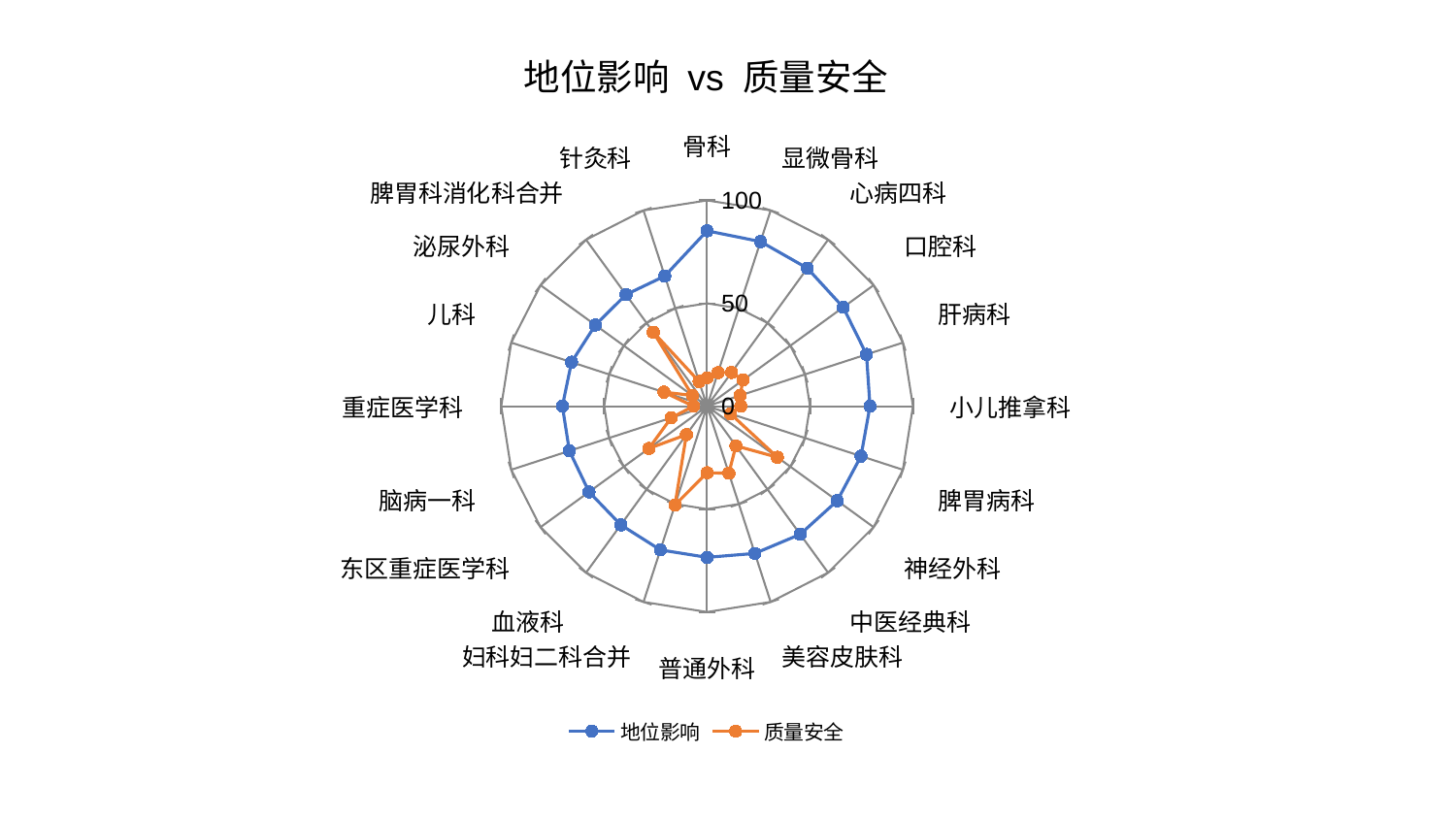

### Chart: 地位影响 vs 质量安全

| Category | 地位影响 | 质量安全 |
|---|---|---|
| 骨科 | 85.19807566870371 | 13.801289486162043 |
| 显微骨科 | 84.07031621457868 | 17.165156467063603 |
| 心病四科 | 82.88167422189697 | 20.269643414122772 |
| 口腔科 | 81.7431240651916 | 21.627976464586247 |
| 肝病科 | 81.41898897277402 | 16.82195071427524 |
| 小儿推拿科 | 79.12630113819883 | 16.37983344585154 |
| 脾胃病科 | 78.60125541657554 | 11.95235514547007 |
| 神经外科 | 78.16723954000999 | 42.219233939355895 |
| 中医经典科 | 76.96095706287208 | 23.816273822459845 |
| 美容皮肤科 | 75.21333782022373 | 34.29766510739201 |
| 普通外科 | 73.45814545769001 | 32.33048727657747 |
| 妇科妇二科合并 | 73.42426523826703 | 50.50771842951208 |
| 血液科 | 71.29933192159238 | 17.10989213569949 |
| 东区重症医学科 | 70.87423402850087 | 34.96938605359185 |
| 脑病一科 | 70.32370265900357 | 18.33610664214498 |
| 重症医学科 | 70.27283523774815 | 6.618520488013436 |
| 儿科 | 69.23317618695744 | 22.0448919726108 |
| 泌尿外科 | 67.09942868800074 | 8.8282455596481 |
| 脾胃科消化科合并 | 67.0181174297457 | 44.478691963668794 |
| 针灸科 | 66.49549451400878 | 12.592053671868138 |
94